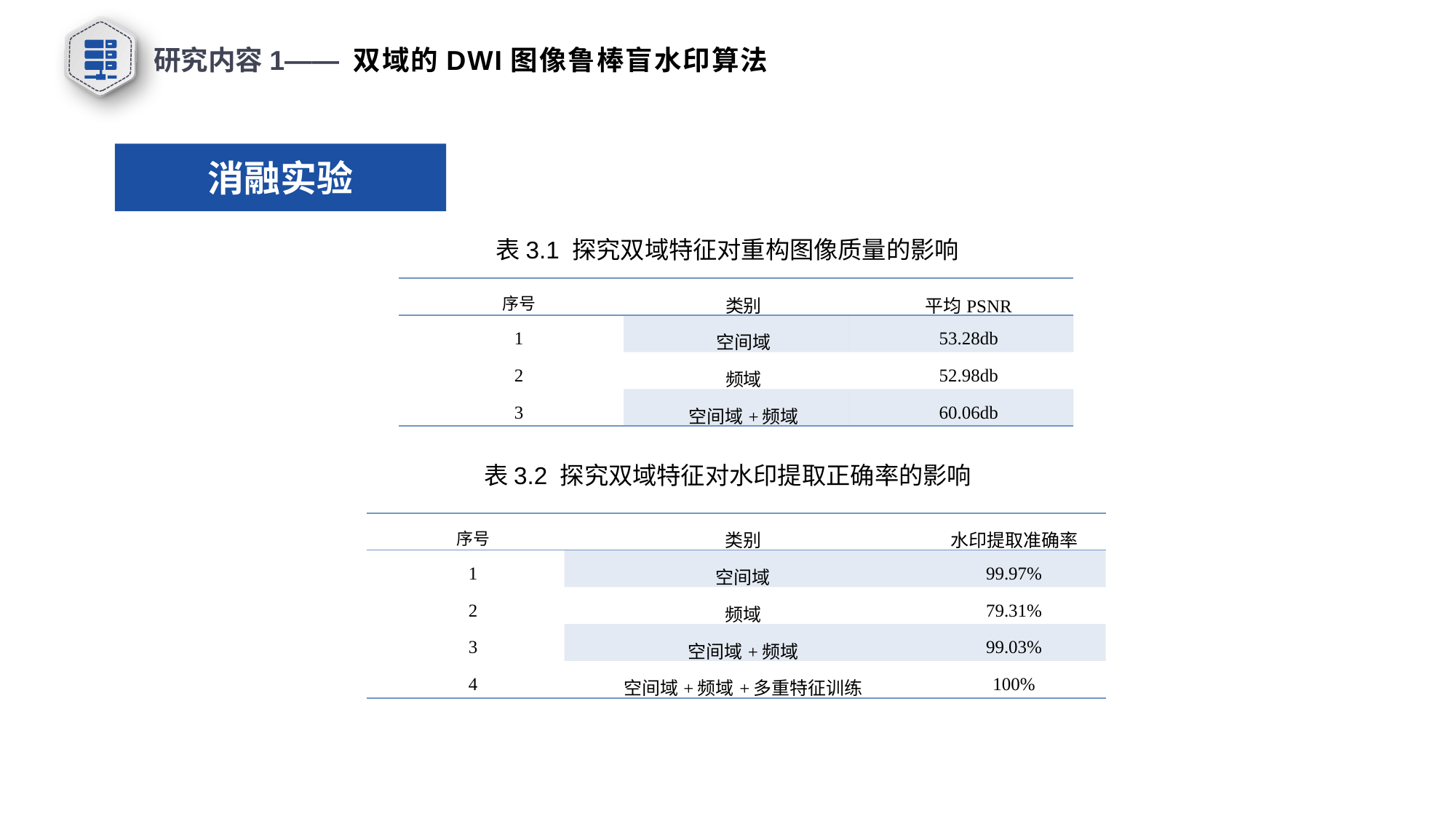

研究内容1—— 双域的DWI图像鲁棒盲水印算法

消融实验
表3.1 探究双域特征对重构图像质量的影响
| 序号 | 类别 | 平均PSNR |
| --- | --- | --- |
| 1 | 空间域 | 53.28db |
| 2 | 频域 | 52.98db |
| 3 | 空间域+频域 | 60.06db |
表3.2 探究双域特征对水印提取正确率的影响
| 序号 | 类别 | 水印提取准确率 |
| --- | --- | --- |
| 1 | 空间域 | 99.97% |
| 2 | 频域 | 79.31% |
| 3 | 空间域+频域 | 99.03% |
| 4 | 空间域+频域+多重特征训练 | 100% |